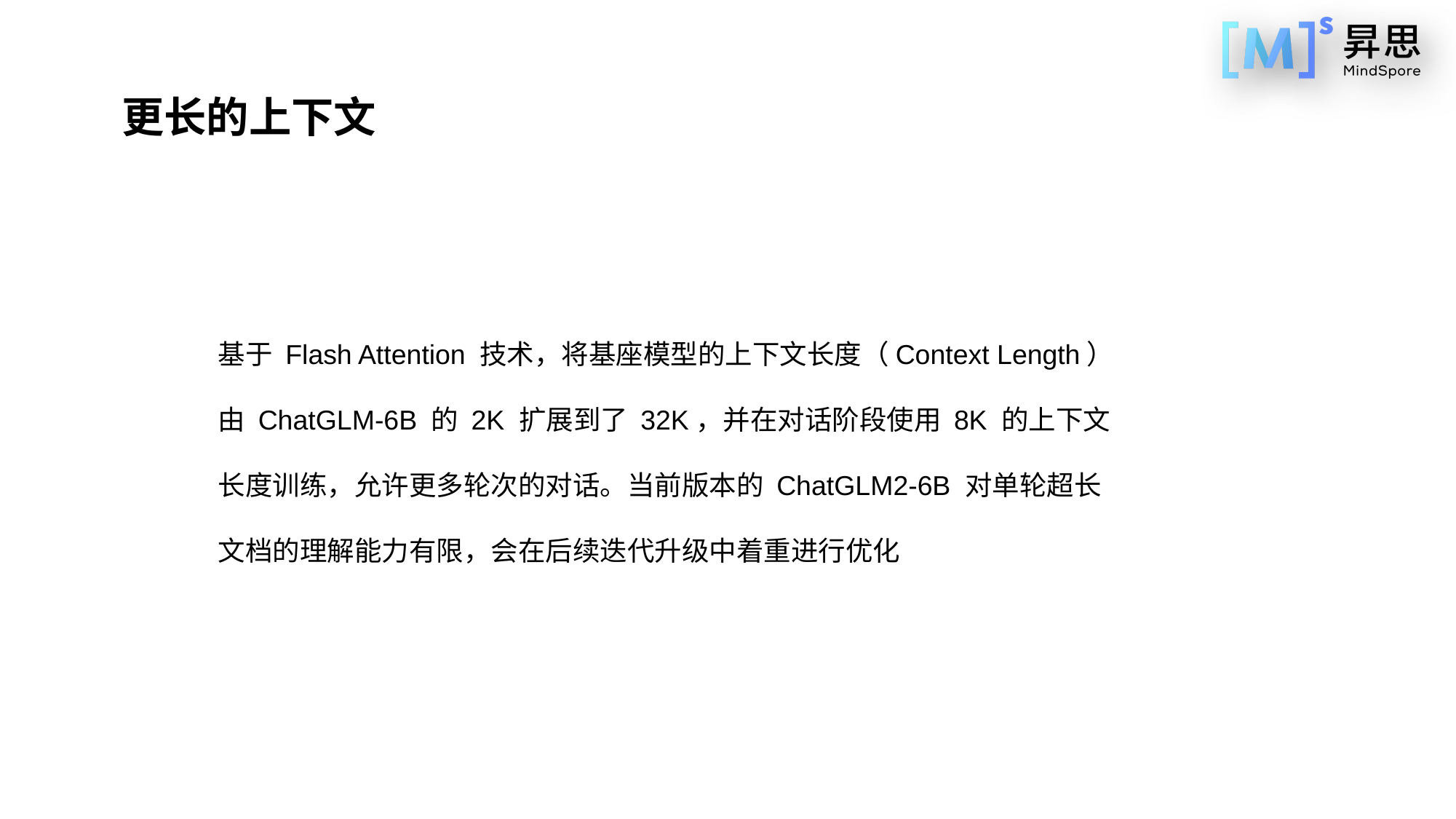

更长的上下文
基于 Flash Attention 技术，将基座模型的上下文长度（Context Length）由 ChatGLM-6B 的 2K 扩展到了 32K，并在对话阶段使用 8K 的上下文长度训练，允许更多轮次的对话。当前版本的 ChatGLM2-6B 对单轮超长文档的理解能力有限，会在后续迭代升级中着重进行优化